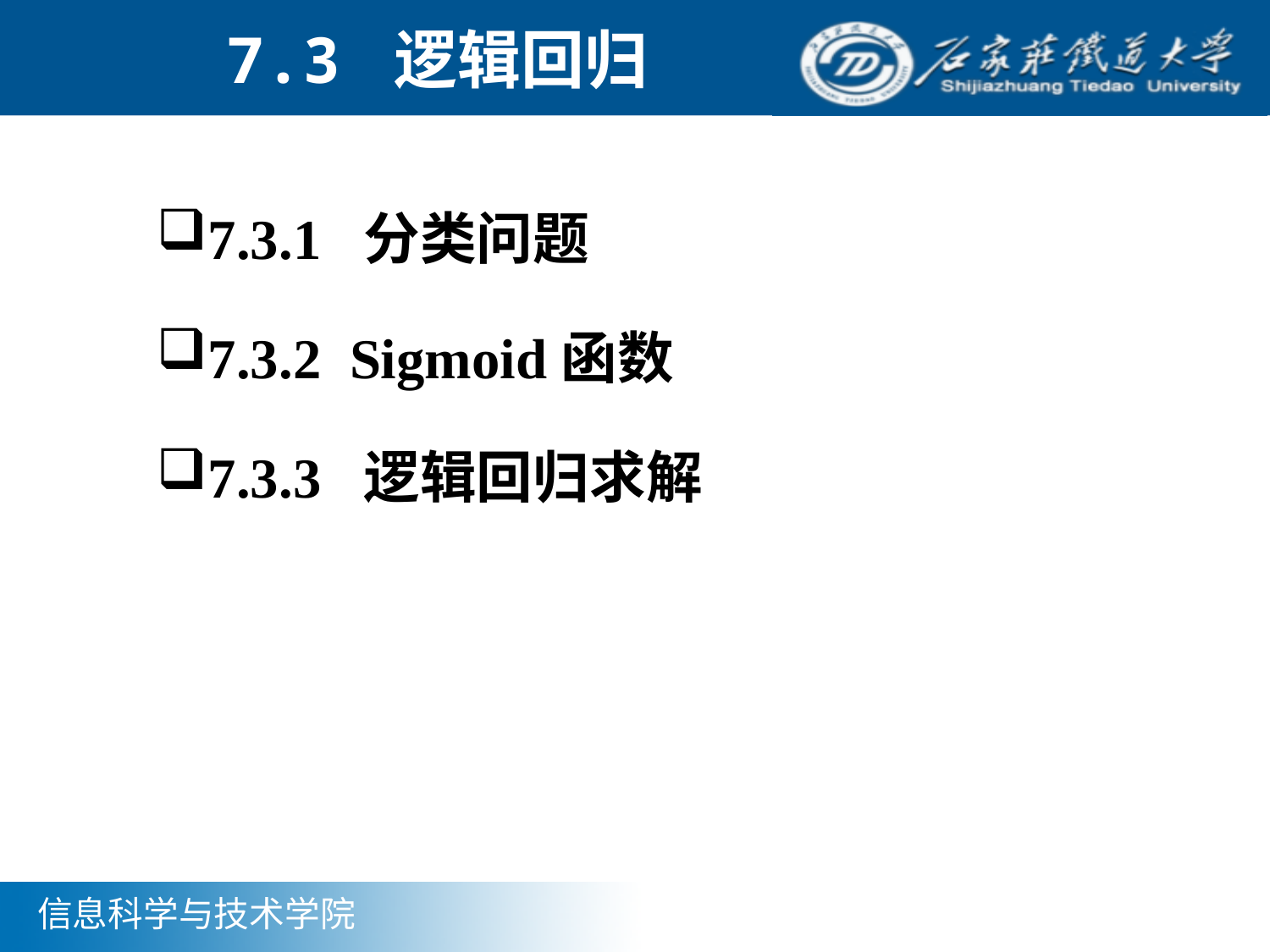

# 7.3 逻辑回归
7.3.1  分类问题
7.3.2  Sigmoid函数
7.3.3  逻辑回归求解